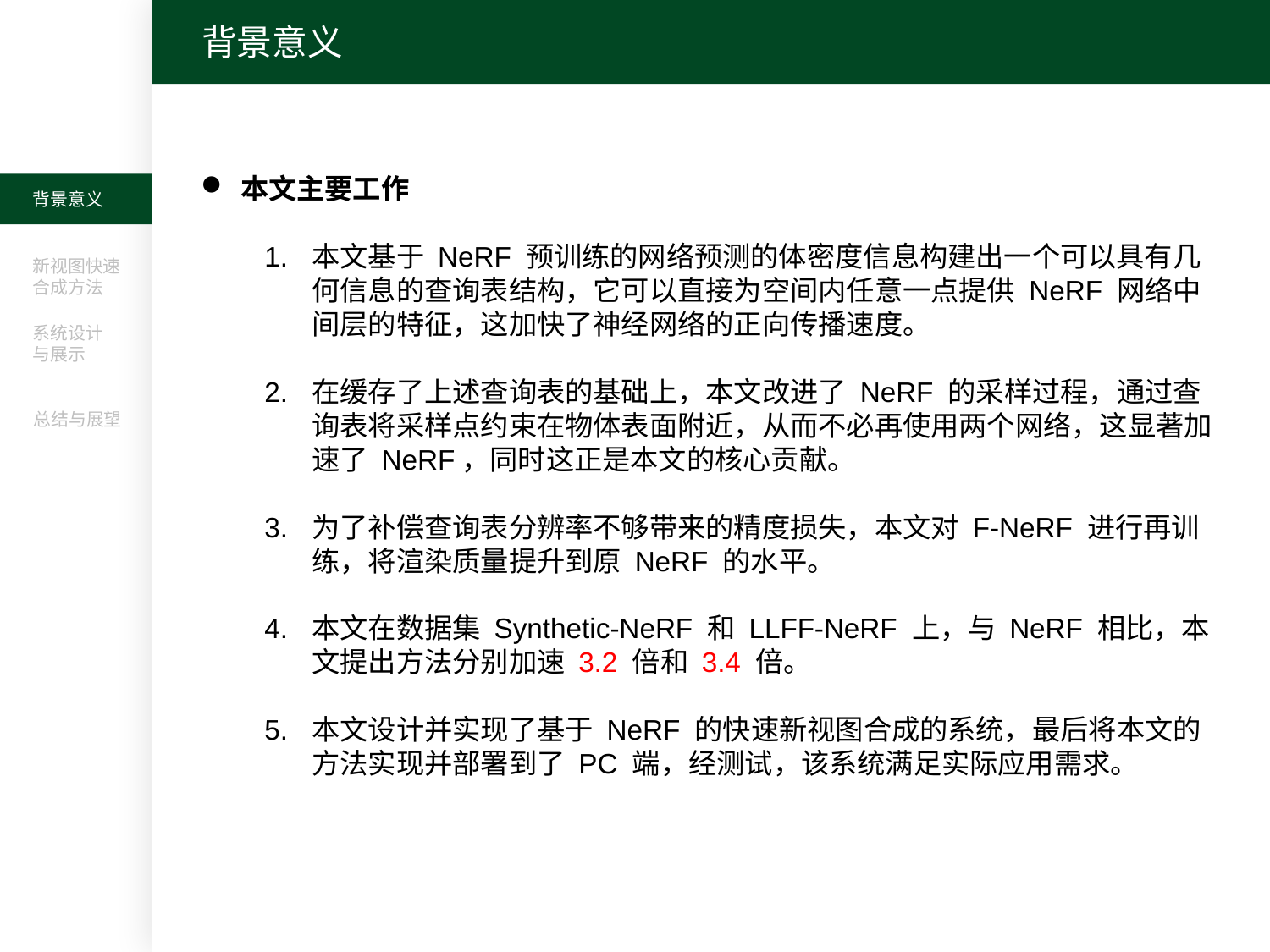

背景意义
本文主要工作

本文基于 NeRF 预训练的网络预测的体密度信息构建出一个可以具有几何信息的查询表结构，它可以直接为空间内任意一点提供 NeRF 网络中间层的特征，这加快了神经网络的正向传播速度。

在缓存了上述查询表的基础上，本文改进了 NeRF 的采样过程，通过查询表将采样点约束在物体表面附近，从而不必再使用两个网络，这显著加速了 NeRF，同时这正是本文的核心贡献。

为了补偿查询表分辨率不够带来的精度损失，本文对 F-NeRF 进行再训练，将渲染质量提升到原 NeRF 的水平。

本文在数据集 Synthetic-NeRF 和 LLFF-NeRF 上，与 NeRF 相比，本文提出方法分别加速 3.2 倍和 3.4 倍。

本文设计并实现了基于 NeRF 的快速新视图合成的系统，最后将本文的方法实现并部署到了 PC 端，经测试，该系统满足实际应用需求。

背景意义
新视图快速
合成方法
系统设计
与展示
总结与展望
7